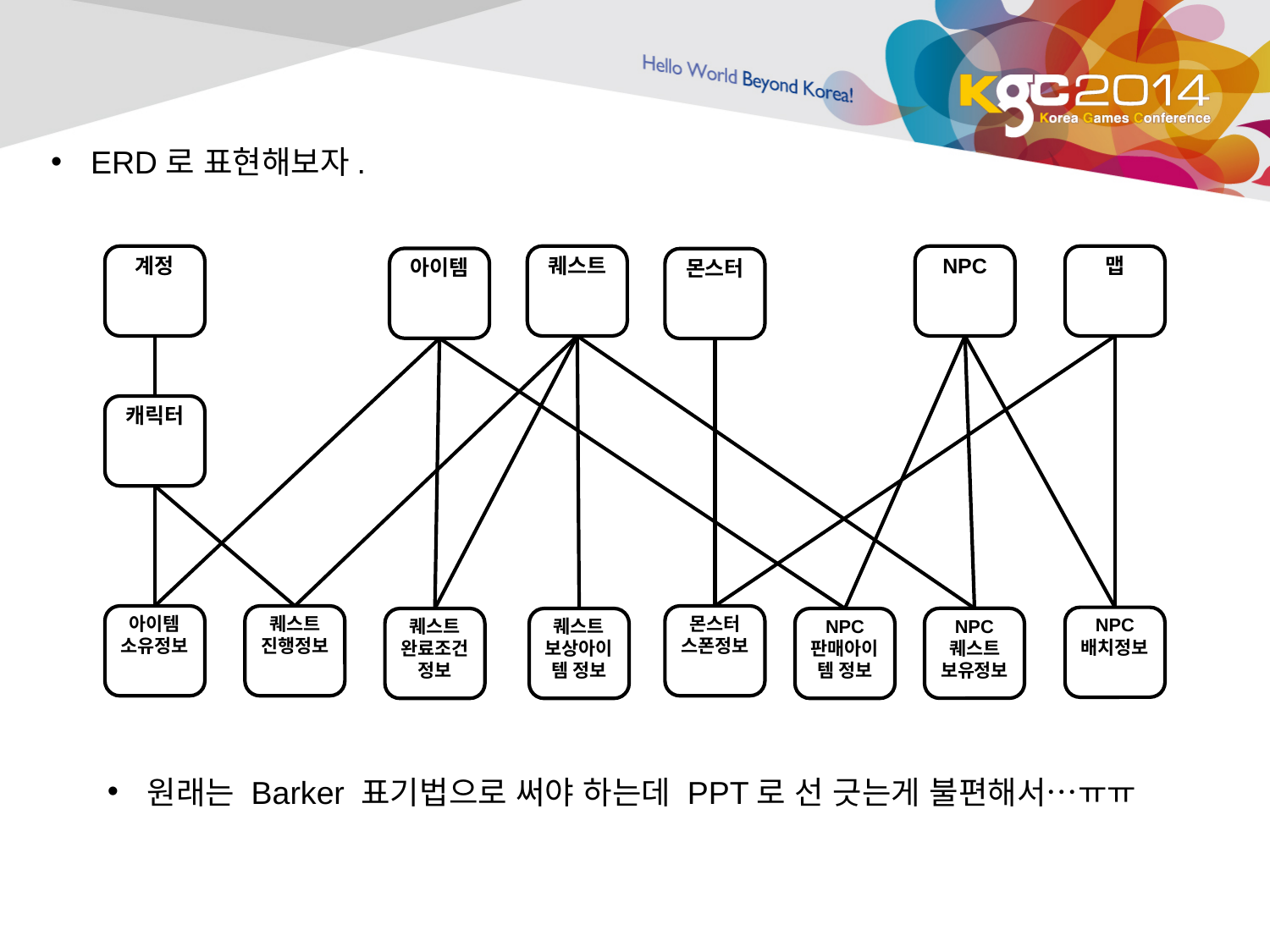

ERD로 표현해보자.

퀘스트

계정

NPC

맵

아이템

몬스터

캐릭터

아이템 소유정보

퀘스트 진행정보

몬스터
스폰정보

NPC
배치정보

NPC
퀘스트
보유정보

퀘스트 보상아이템 정보

퀘스트 완료조건 정보

NPC
판매아이템 정보
원래는 Barker 표기법으로 써야 하는데 PPT로 선 긋는게 불편해서…ㅠㅠ